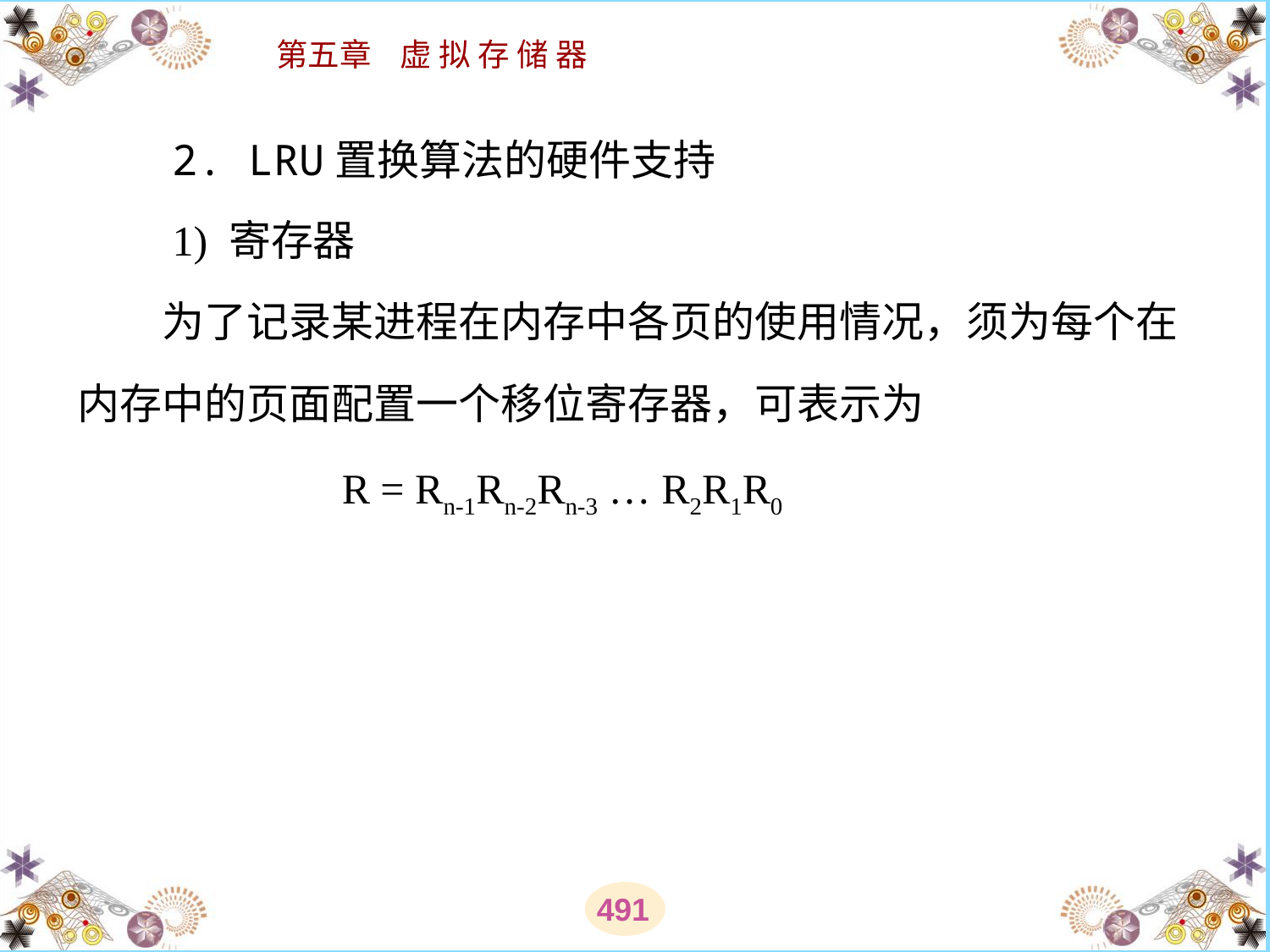

# 2. LRU置换算法的硬件支持 　　1) 寄存器 　　为了记录某进程在内存中各页的使用情况，须为每个在内存中的页面配置一个移位寄存器，可表示为 　　　　　　R = Rn-1Rn-2Rn-3 … R2R1R0